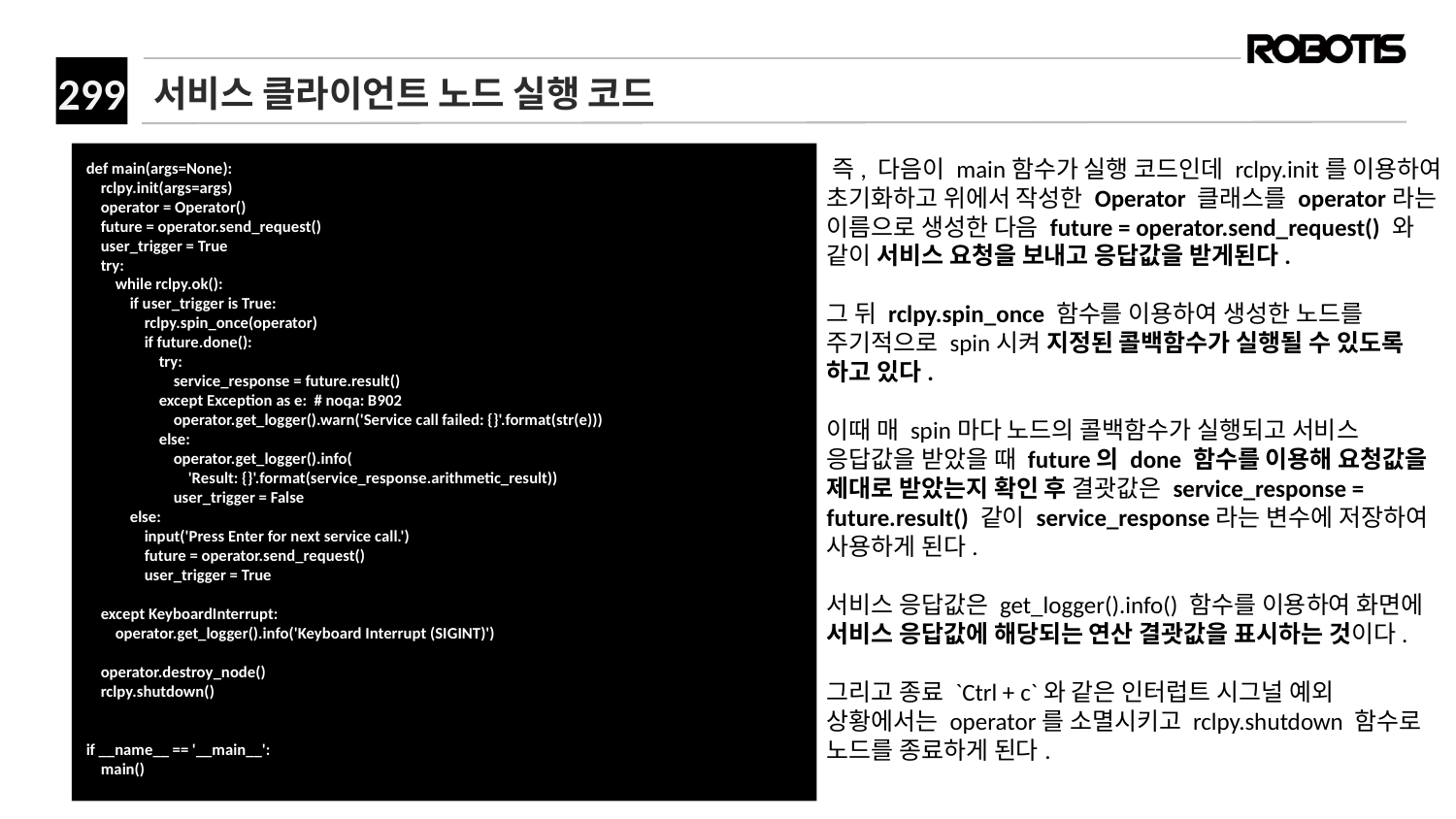

# 서비스 클라이언트 노드 실행 코드
def main(args=None):
    rclpy.init(args=args)
    operator = Operator()
    future = operator.send_request()
    user_trigger = True
    try:
        while rclpy.ok():
            if user_trigger is True:
                rclpy.spin_once(operator)
                if future.done():
                    try:
                        service_response = future.result()
                    except Exception as e:  # noqa: B902
                        operator.get_logger().warn('Service call failed: {}'.format(str(e)))
                    else:
                        operator.get_logger().info(
                            'Result: {}'.format(service_response.arithmetic_result))
                        user_trigger = False
            else:
                input('Press Enter for next service call.')
                future = operator.send_request()
                user_trigger = True

    except KeyboardInterrupt:
        operator.get_logger().info('Keyboard Interrupt (SIGINT)')

    operator.destroy_node()
    rclpy.shutdown()

if __name__ == '__main__':
    main()

​즉, 다음이 main함수가 실행 코드인데 rclpy.init를 이용하여 초기화하고 위에서 작성한 Operator 클래스를 operator라는 이름으로 생성한 다음 future = operator.send_request() 와 같이 서비스 요청을 보내고 응답값을 받게된다.

그 뒤 rclpy.spin_once 함수를 이용하여 생성한 노드를 주기적으로 spin시켜 지정된 콜백함수가 실행될 수 있도록 하고 있다.

이때 매 spin마다 노드의 콜백함수가 실행되고 서비스 응답값을 받았을 때 future의 done 함수를 이용해 요청값을 제대로 받았는지 확인 후 결괏값은 service_response = future.result() 같이 service_response라는 변수에 저장하여 사용하게 된다.

서비스 응답값은 get_logger().info() 함수를 이용하여 화면에 서비스 응답값에 해당되는 연산 결괏값을 표시하는 것이다.

그리고 종료 `Ctrl + c`와 같은 인터럽트 시그널 예외 상황에서는 operator를 소멸시키고 rclpy.shutdown 함수로 노드를 종료하게 된다.